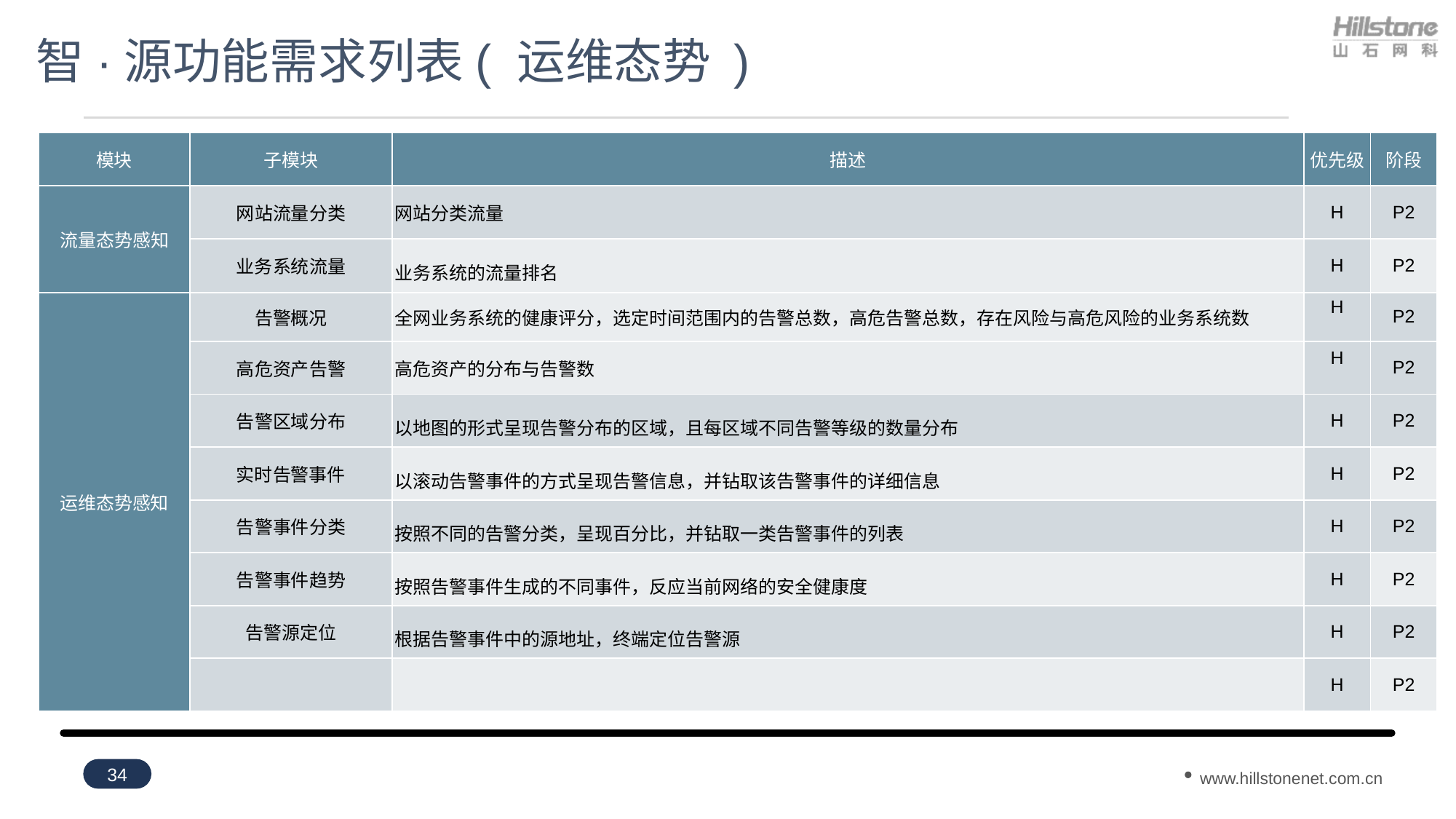

# 智·源功能需求列表( 运维态势 )
| 模块 | 子模块 | 描述 | 优先级 | 阶段 |
| --- | --- | --- | --- | --- |
| 流量态势感知 | 网站流量分类 | 网站分类流量 | H | P2 |
|  | 业务系统流量 | 业务系统的流量排名 | H | P2 |
|  |  |  |  | P2 |
| 运维态势感知 | 告警概况 | 全网业务系统的健康评分，选定时间范围内的告警总数，高危告警总数，存在风险与高危风险的业务系统数 | H |  |
|  |  |  |  | P2 |
|  | 高危资产告警 | 高危资产的分布与告警数 | H |  |
|  | 告警区域分布 | 以地图的形式呈现告警分布的区域，且每区域不同告警等级的数量分布 | H | P2 |
|  | 实时告警事件 | 以滚动告警事件的方式呈现告警信息，并钻取该告警事件的详细信息 | H | P2 |
|  | 告警事件分类 | 按照不同的告警分类，呈现百分比，并钻取一类告警事件的列表 | H | P2 |
|  | 告警事件趋势 | 按照告警事件生成的不同事件，反应当前网络的安全健康度 | H | P2 |
|  | 告警源定位 | 根据告警事件中的源地址，终端定位告警源 | H | P2 |
|  |  |  | H | P2 |
34